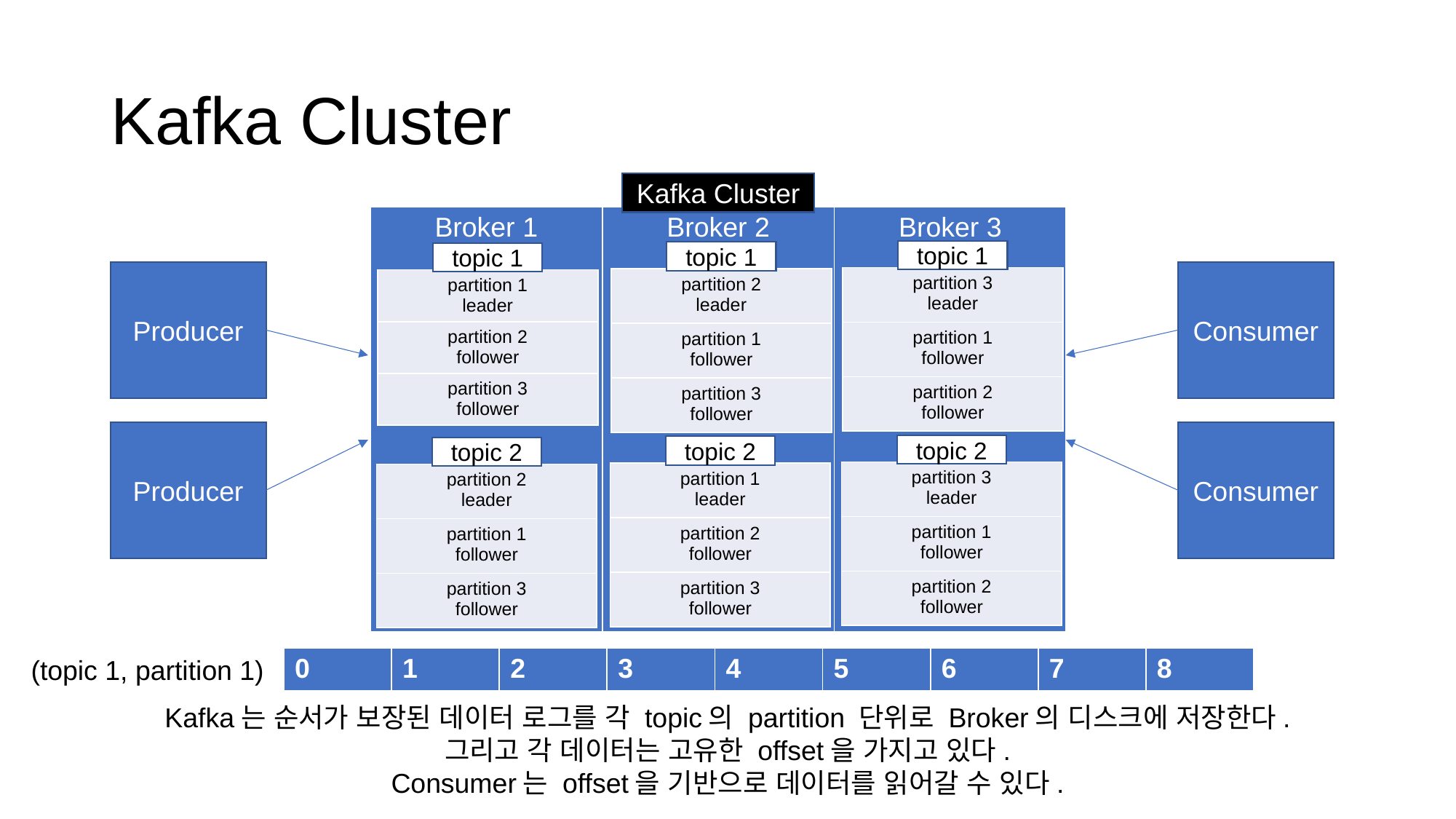

# Kafka Cluster
Kafka Cluster
| Broker 1 | Broker 2 | Broker 3 |
| --- | --- | --- |
topic 1
topic 1
topic 1
Producer
Consumer
| partition 3 leader |
| --- |
| partition 1 follower |
| partition 2 follower |
| partition 2 leader |
| --- |
| partition 1 follower |
| partition 3 follower |
| partition 1 leader |
| --- |
| partition 2 follower |
| partition 3 follower |
Producer
Consumer
topic 2
topic 2
topic 2
| partition 3 leader |
| --- |
| partition 1 follower |
| partition 2 follower |
| partition 1 leader |
| --- |
| partition 2 follower |
| partition 3 follower |
| partition 2 leader |
| --- |
| partition 1 follower |
| partition 3 follower |
(topic 1, partition 1)
| 0 | 1 | 2 | 3 | 4 | 5 | 6 | 7 | 8 |
| --- | --- | --- | --- | --- | --- | --- | --- | --- |
Kafka는 순서가 보장된 데이터 로그를 각 topic의 partition 단위로 Broker의 디스크에 저장한다.
그리고 각 데이터는 고유한 offset을 가지고 있다.
Consumer는 offset을 기반으로 데이터를 읽어갈 수 있다.